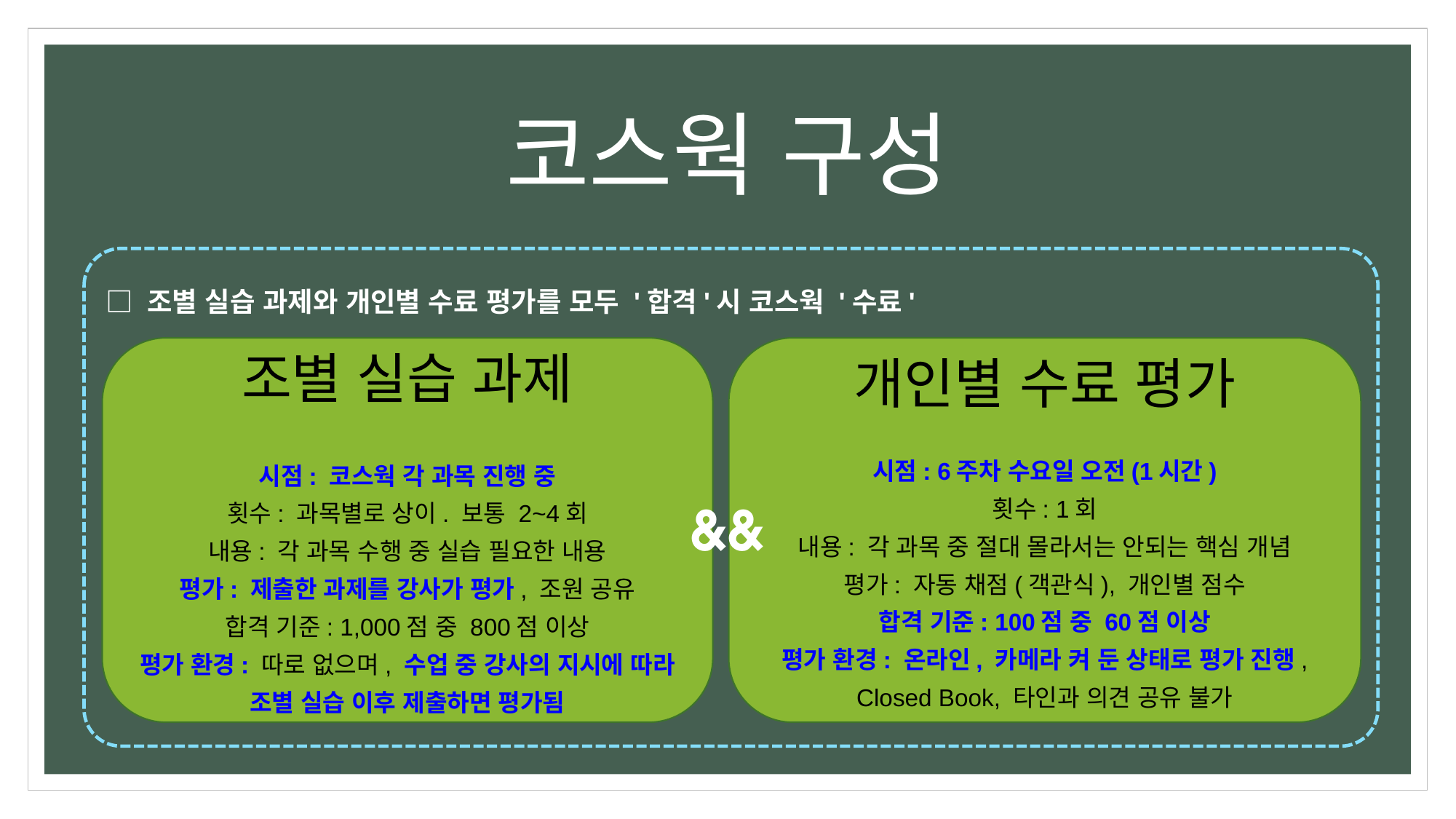

# 코스웍 구성
□ 조별 실습 과제와 개인별 수료 평가를 모두 '합격'시 코스웍 '수료'

조별 실습 과제

시점: 코스웍 각 과목 진행 중
횟수: 과목별로 상이. 보통 2~4회
내용: 각 과목 수행 중 실습 필요한 내용
평가: 제출한 과제를 강사가 평가, 조원 공유
합격 기준: 1,000점 중 800점 이상
평가 환경: 따로 없으며, 수업 중 강사의 지시에 따라 조별 실습 이후 제출하면 평가됨
개인별 수료 평가

시점: 6주차 수요일 오전(1시간)
횟수: 1회
내용: 각 과목 중 절대 몰라서는 안되는 핵심 개념
평가: 자동 채점(객관식), 개인별 점수
합격 기준: 100점 중 60점 이상
평가 환경: 온라인, 카메라 켜 둔 상태로 평가 진행,
Closed Book, 타인과 의견 공유 불가
&&